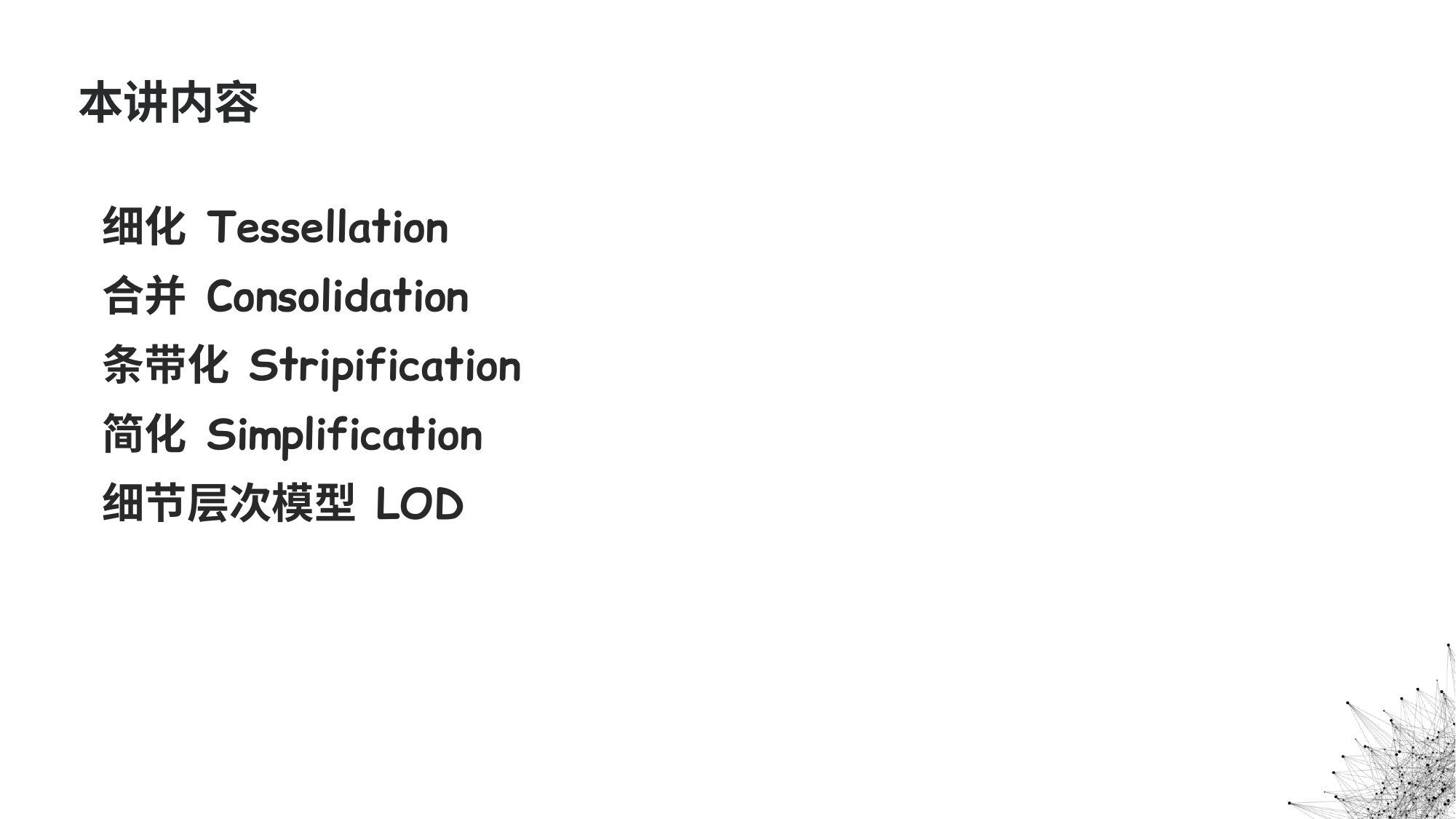

# 本讲内容
细化 Tessellation
合并 Consolidation
条带化 Stripification
简化 Simplification
细节层次模型 LOD